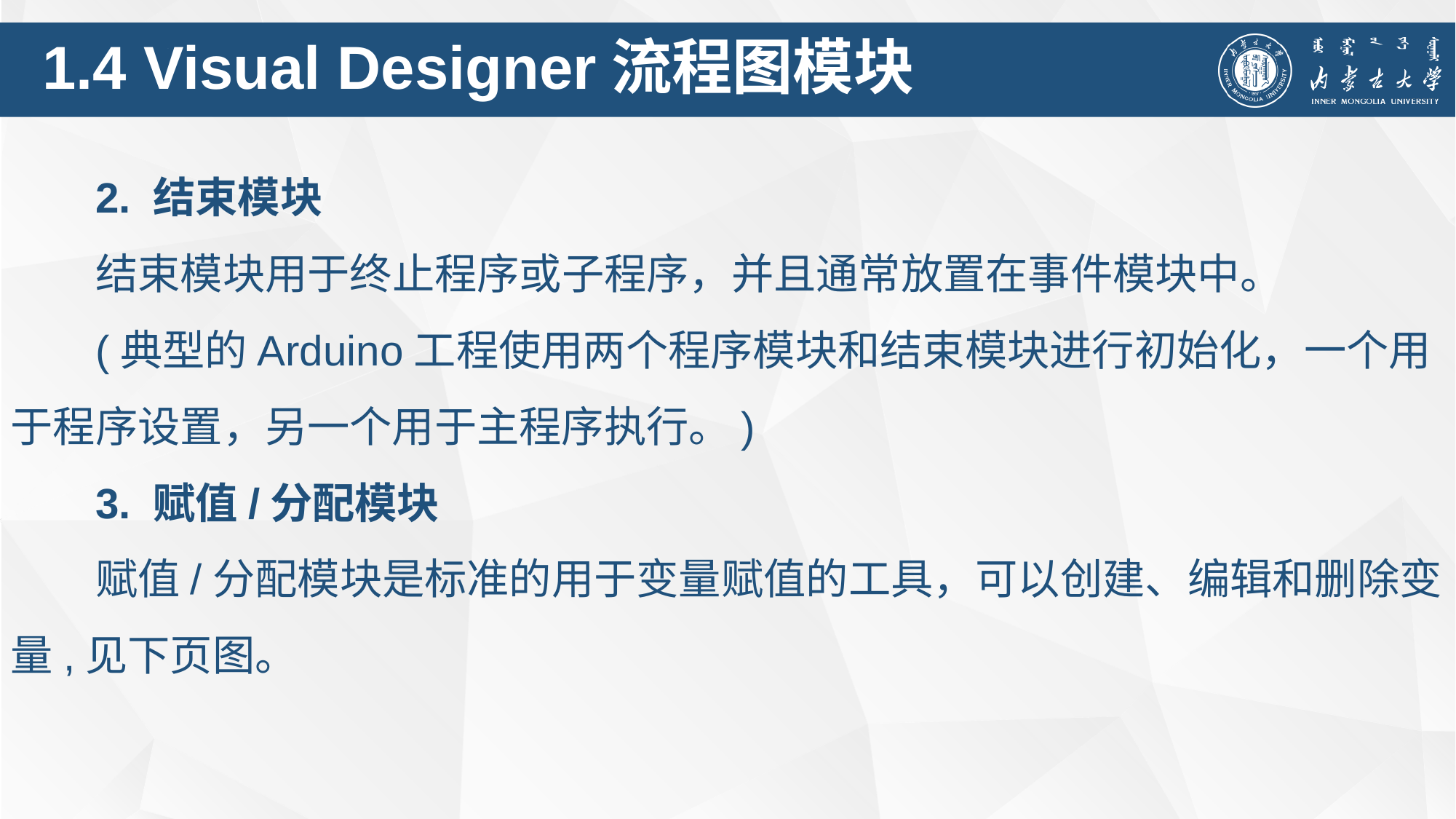

1.4 Visual Designer流程图模块

2. 结束模块
结束模块用于终止程序或子程序，并且通常放置在事件模块中。
(典型的Arduino工程使用两个程序模块和结束模块进行初始化，一个用于程序设置，另一个用于主程序执行。)
3. 赋值/分配模块
赋值/分配模块是标准的用于变量赋值的工具，可以创建、编辑和删除变量,见下页图。